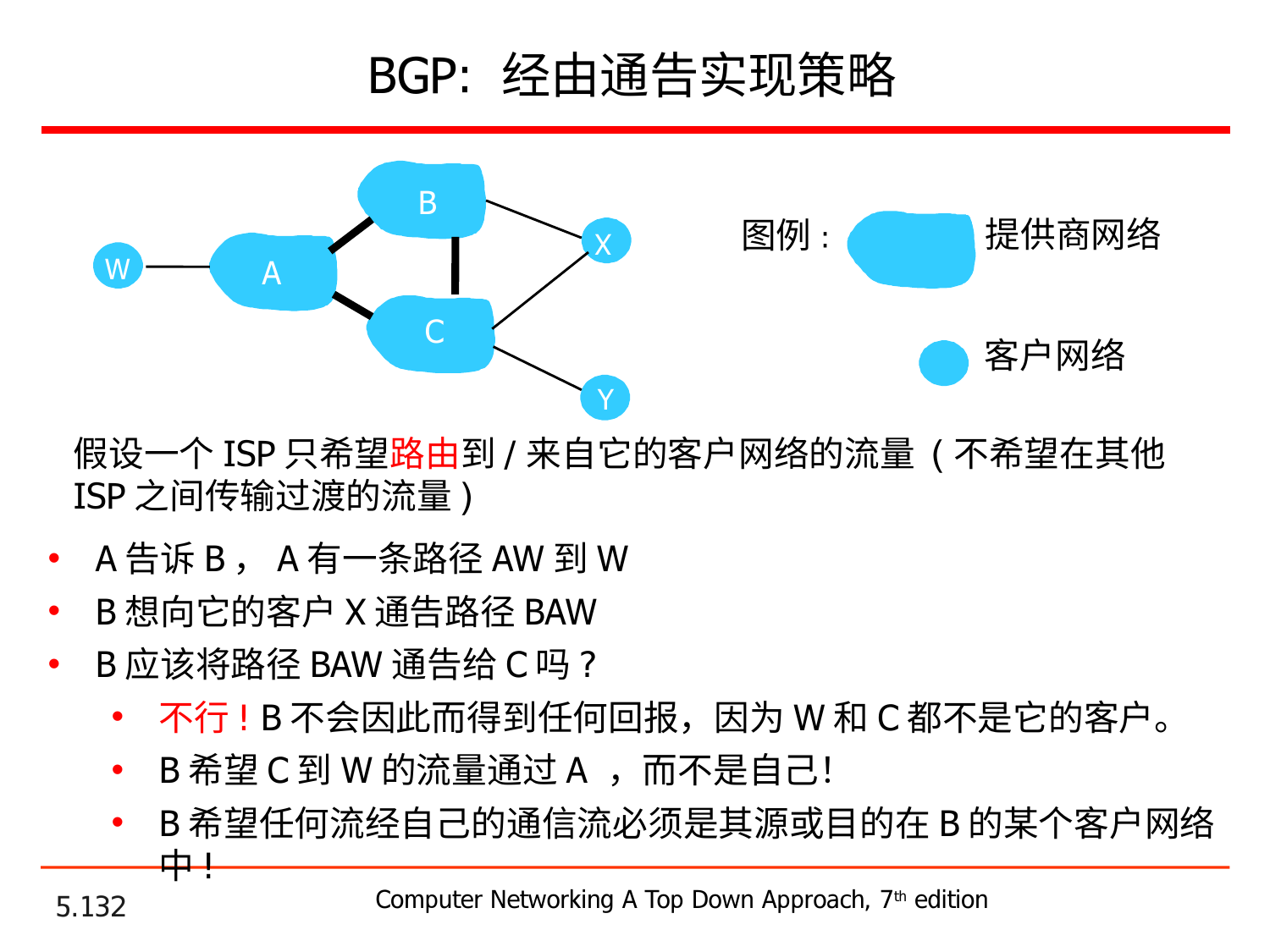

# BGP: 经由通告实现策略

B

提供商网络

图例:

X

W

A

C

客户网络

Y
假设一个ISP只希望路由到/来自它的客户网络的流量 (不希望在其他ISP之间传输过渡的流量)
A告诉B，A有一条路径AW到W
B想向它的客户X通告路径BAW
B应该将路径BAW通告给C吗?
不行! B不会因此而得到任何回报，因为W和C都不是它的客户。
B希望C到W的流量通过A ，而不是自己！
B希望任何流经自己的通信流必须是其源或目的在B的某个客户网络中!